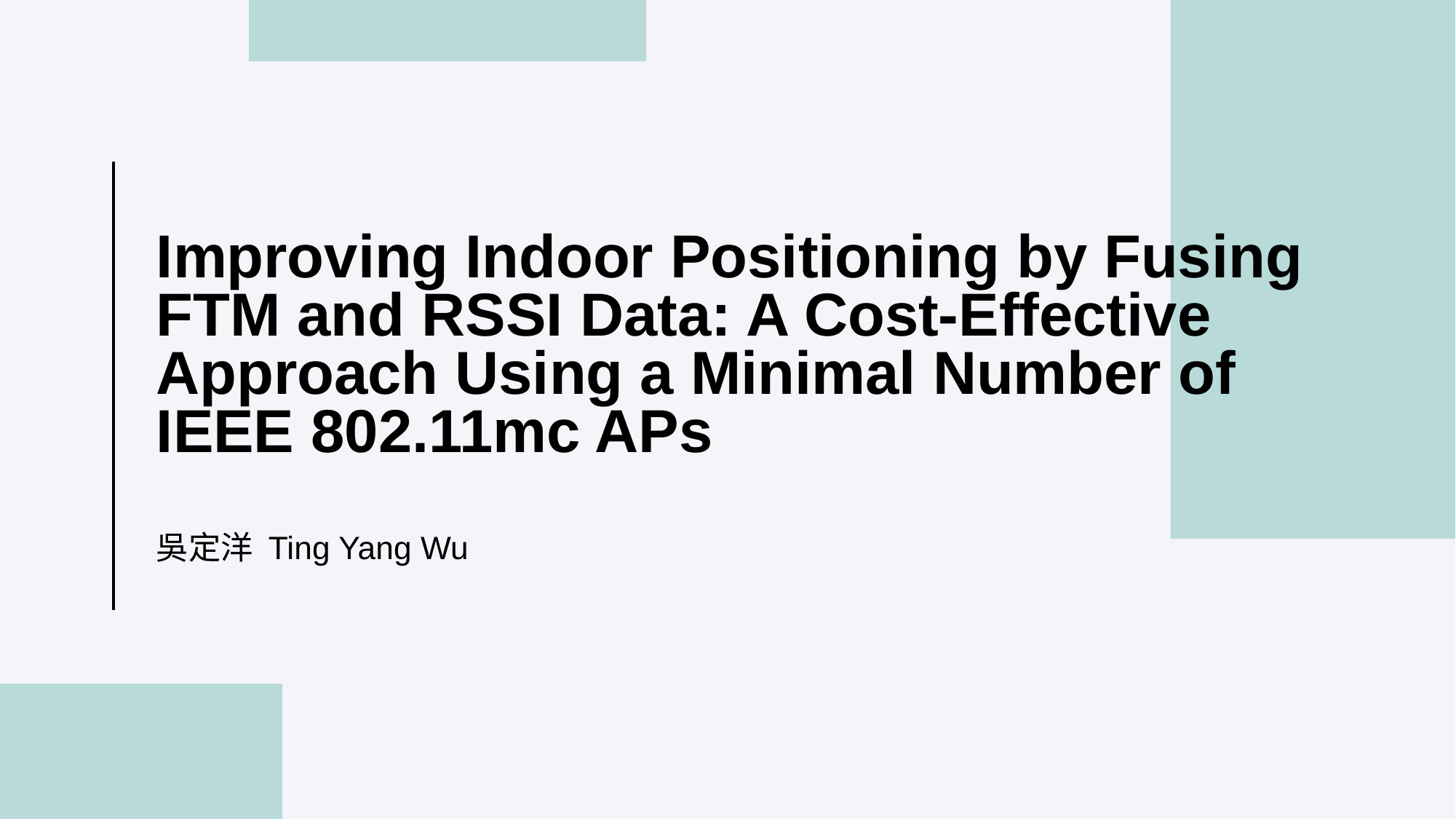

# Improving Indoor Positioning by Fusing FTM and RSSI Data: A Cost-Effective Approach Using a Minimal Number of IEEE 802.11mc APs
吳定洋 Ting Yang Wu